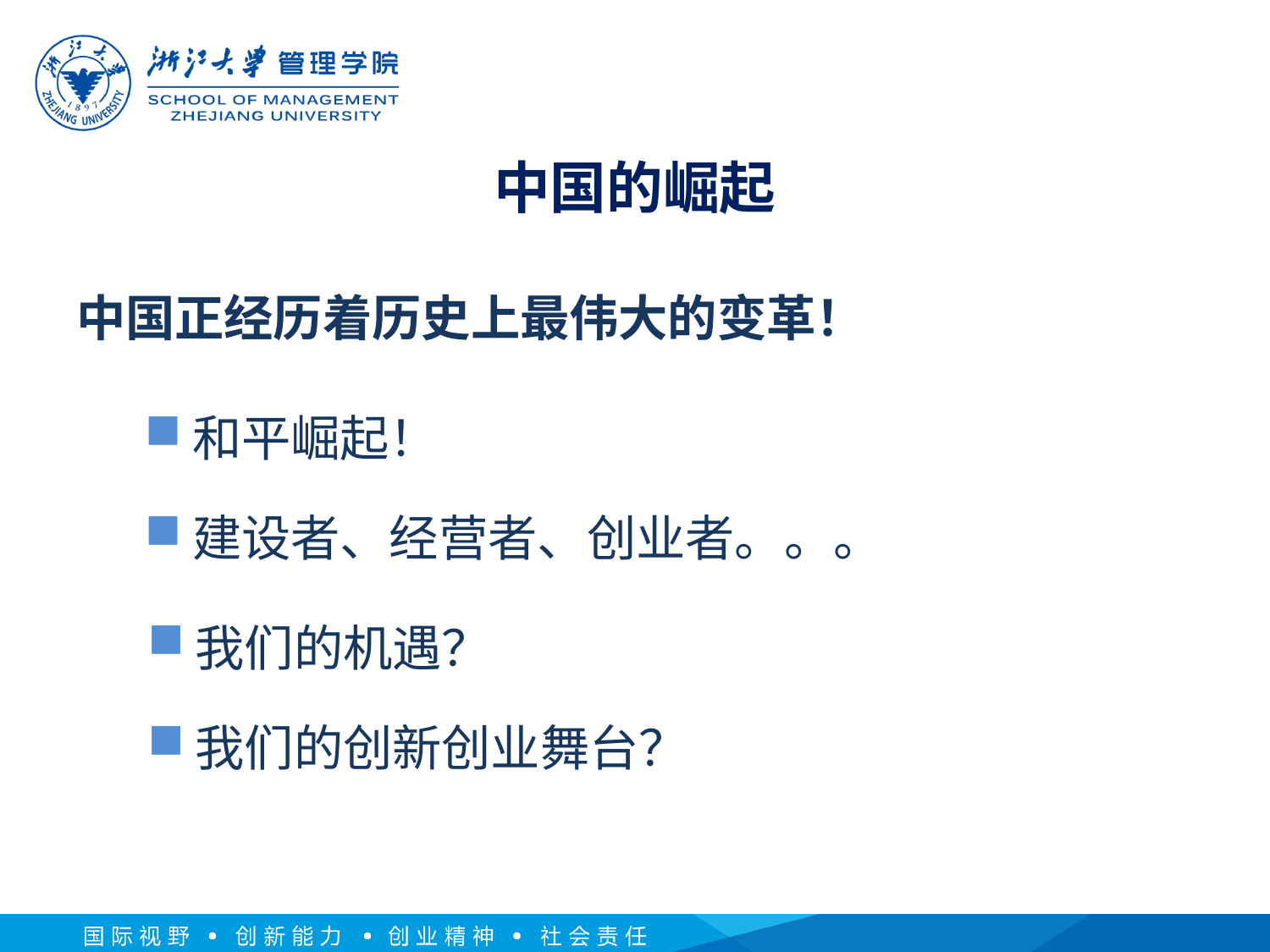

# 中国的崛起
中国正经历着历史上最伟大的变革！
和平崛起！
建设者、经营者、创业者。。。
我们的机遇？
我们的创新创业舞台？